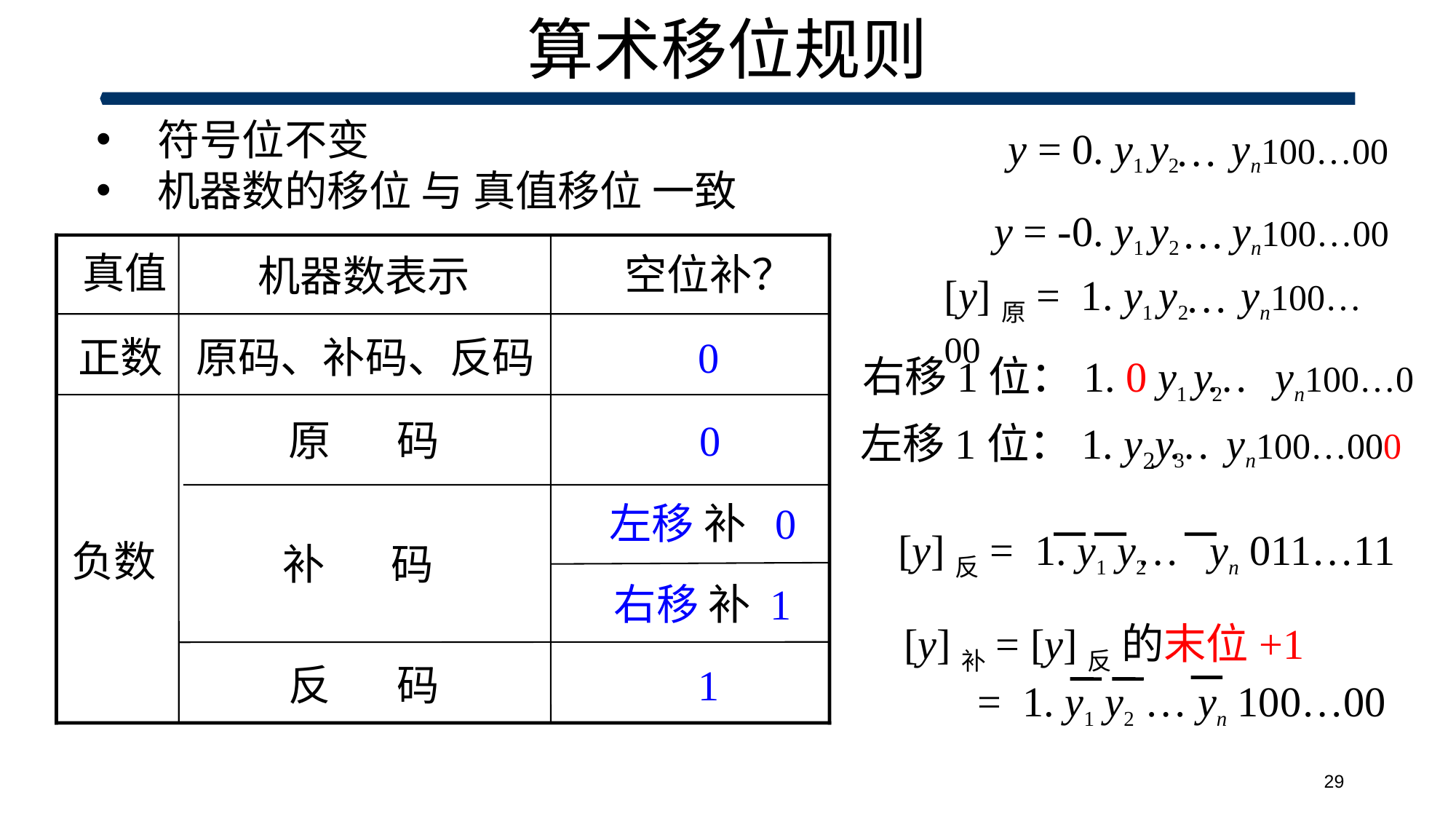

# 算术移位规则
符号位不变
机器数的移位 与 真值移位 一致
y = 0. y1 y2     yn100…00
…
y = -0. y1 y2     yn100…00
…
真值
空位补？
机器数表示

[y]原=  1. y1 y2     yn100…00
…
正数
原码、补码、反码
0
右移1位：1. 0 y1 y2     yn100…0
…
负数
原       码
0
左移1位：1. y2y3    yn100…000
…
补       码
左移 补  0
…
[y]反=  1. y1  y2      yn 011…11

右移 补 1
[y]补= [y]反 的末位+1
       =  1. y1  y2 … yn 100…00

反       码
1
29